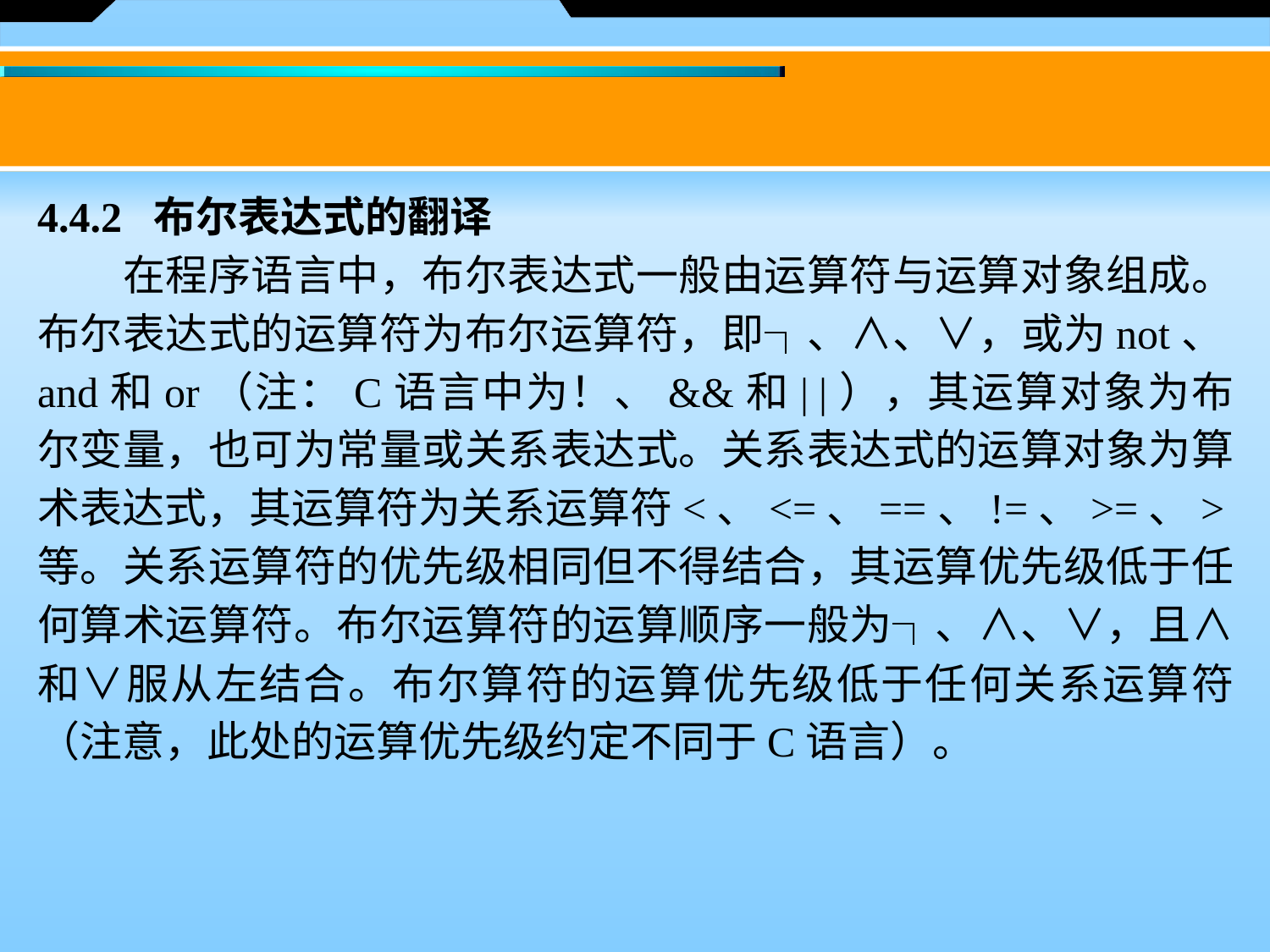

4.4.2  布尔表达式的翻译
　　在程序语言中，布尔表达式一般由运算符与运算对象组成。布尔表达式的运算符为布尔运算符，即┐、∧、∨，或为not、and和or（注：C语言中为！、&&和| |），其运算对象为布尔变量，也可为常量或关系表达式。关系表达式的运算对象为算术表达式，其运算符为关系运算符<、<=、==、!=、>=、>等。关系运算符的优先级相同但不得结合，其运算优先级低于任何算术运算符。布尔运算符的运算顺序一般为┐、∧、∨，且∧和∨服从左结合。布尔算符的运算优先级低于任何关系运算符（注意，此处的运算优先级约定不同于C语言）。